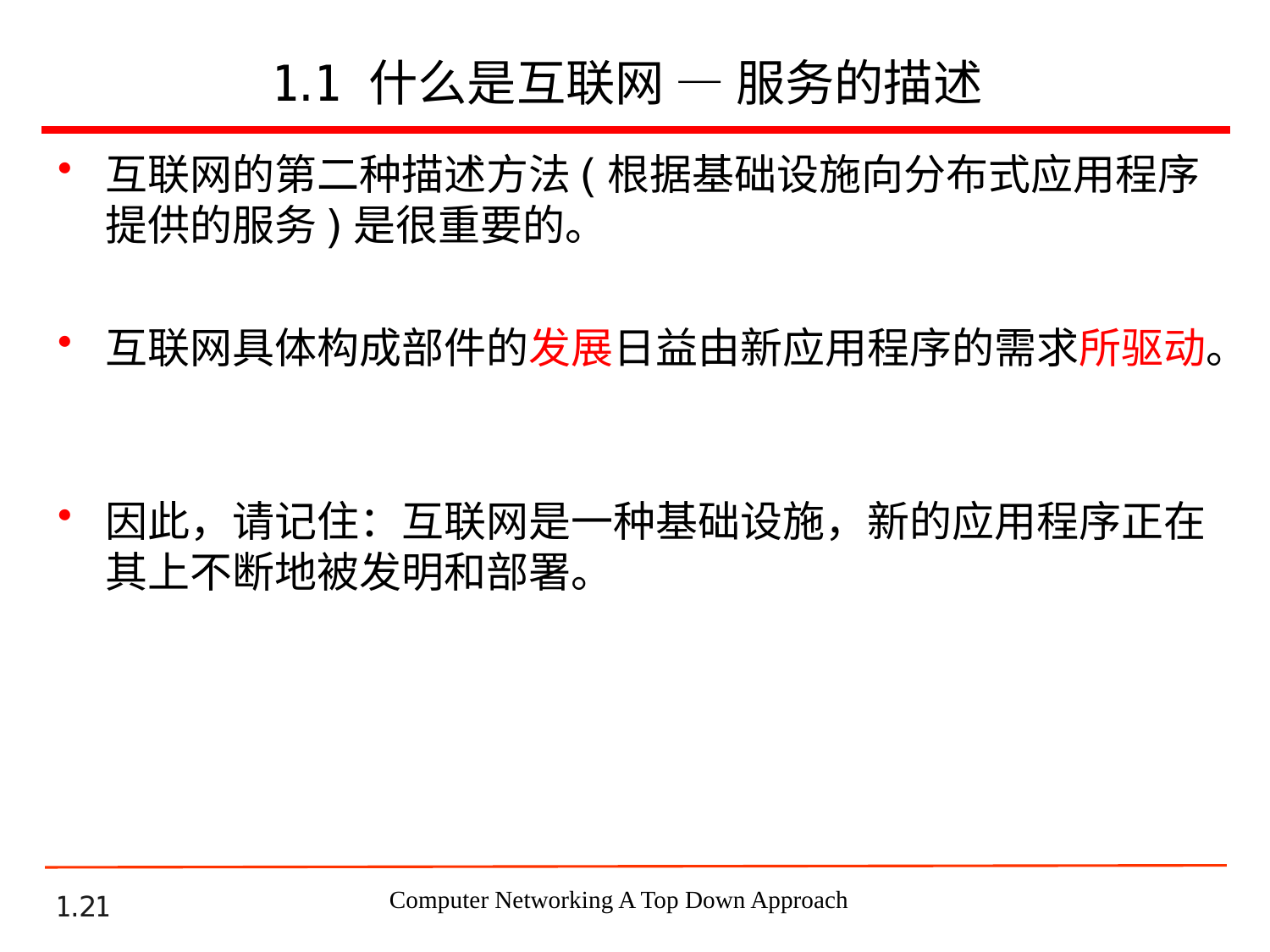

# 1.1 什么是互联网 — 服务的描述
互联网的第二种描述方法(根据基础设施向分布式应用程序提供的服务)是很重要的。

互联网具体构成部件的发展日益由新应用程序的需求所驱动。

因此，请记住：互联网是一种基础设施，新的应用程序正在其上不断地被发明和部署。